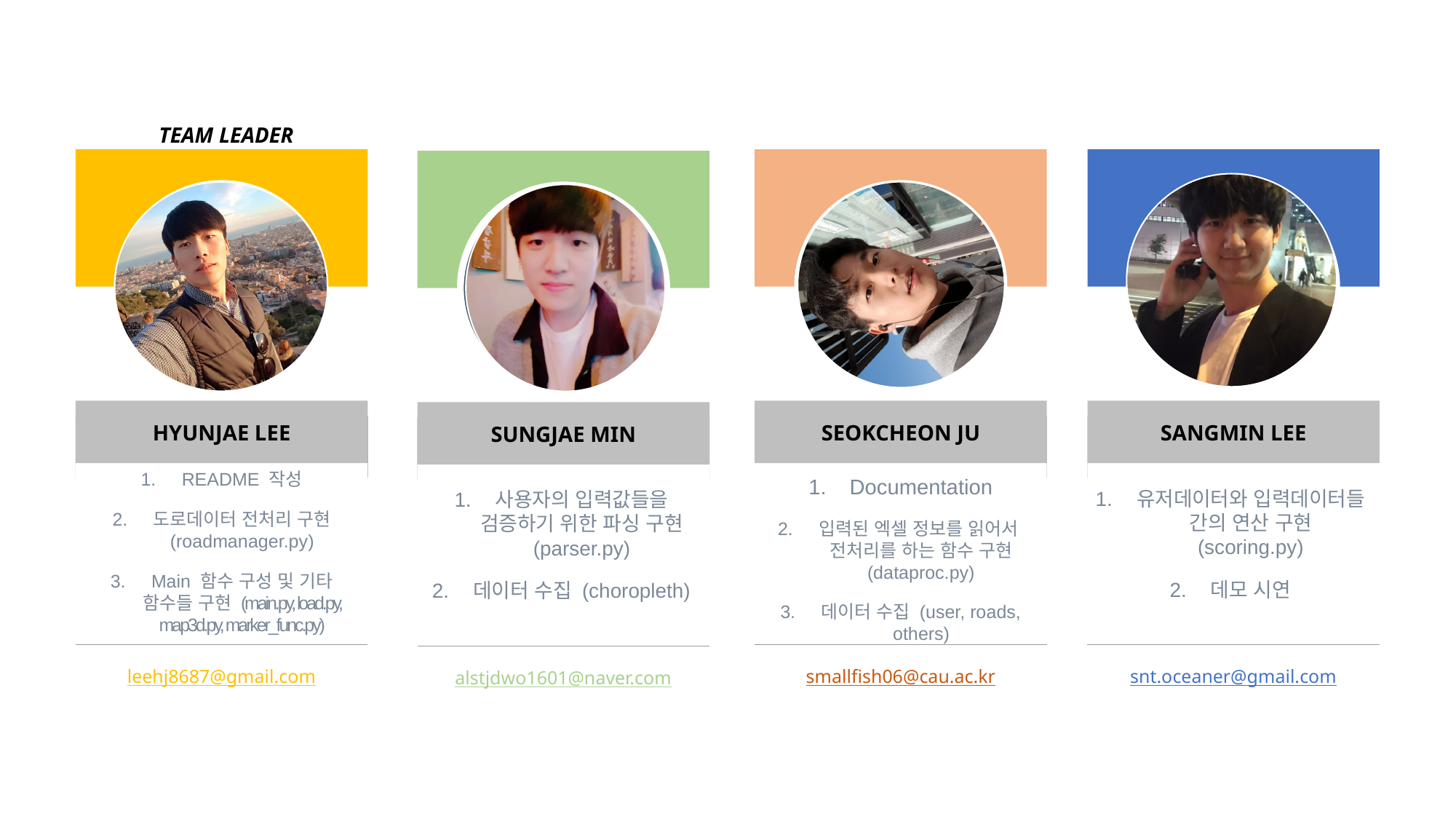

Team leader

HYUNJAE LEE
Jane Doe

leehj8687@gmail.com

Seokcheon ju
Sangmin lee
BACKEND DEVELOPER
Sungjae min
Jane Doe
Jane Doe
Jane Doe
README 작성
도로데이터 전처리 구현 (roadmanager.py)
Main 함수 구성 및 기타 함수들 구현 (main.py, load.py, map3d.py, marker_func.py)

Documentation
입력된 엑셀 정보를 읽어서  전처리를 하는 함수 구현 (dataproc.py)
데이터 수집 (user, roads, others)
유저데이터와 입력데이터들 간의 연산 구현 (scoring.py)
데모 시연
사용자의 입력값들을 검증하기 위한 파싱 구현 (parser.py)
데이터 수집 (choropleth)
smallfish06@cau.ac.kr
snt.oceaner@gmail.com
alstjdwo1601@naver.com